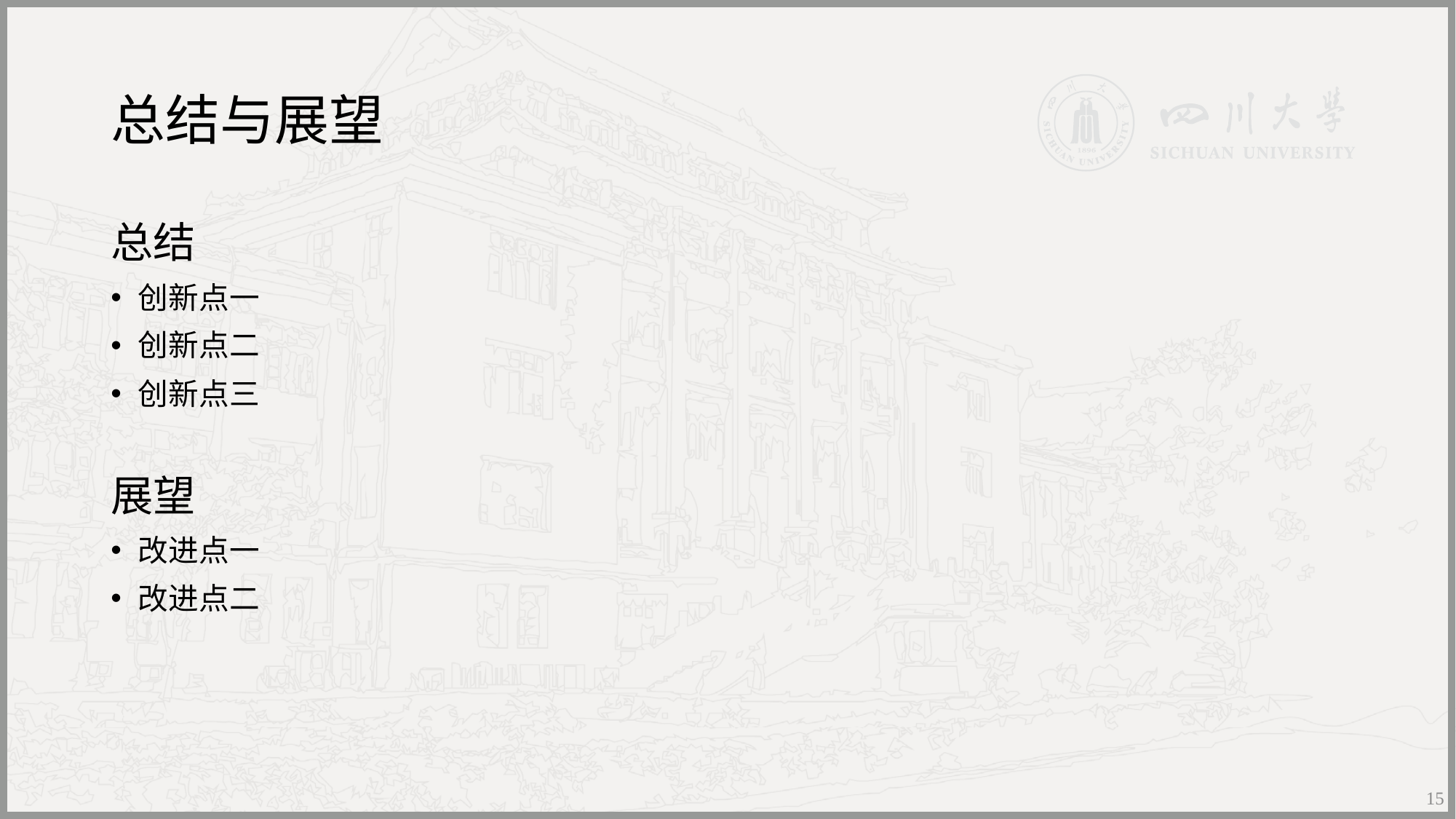

# 总结与展望
总结
创新点一
创新点二
创新点三

展望
改进点一
改进点二
15